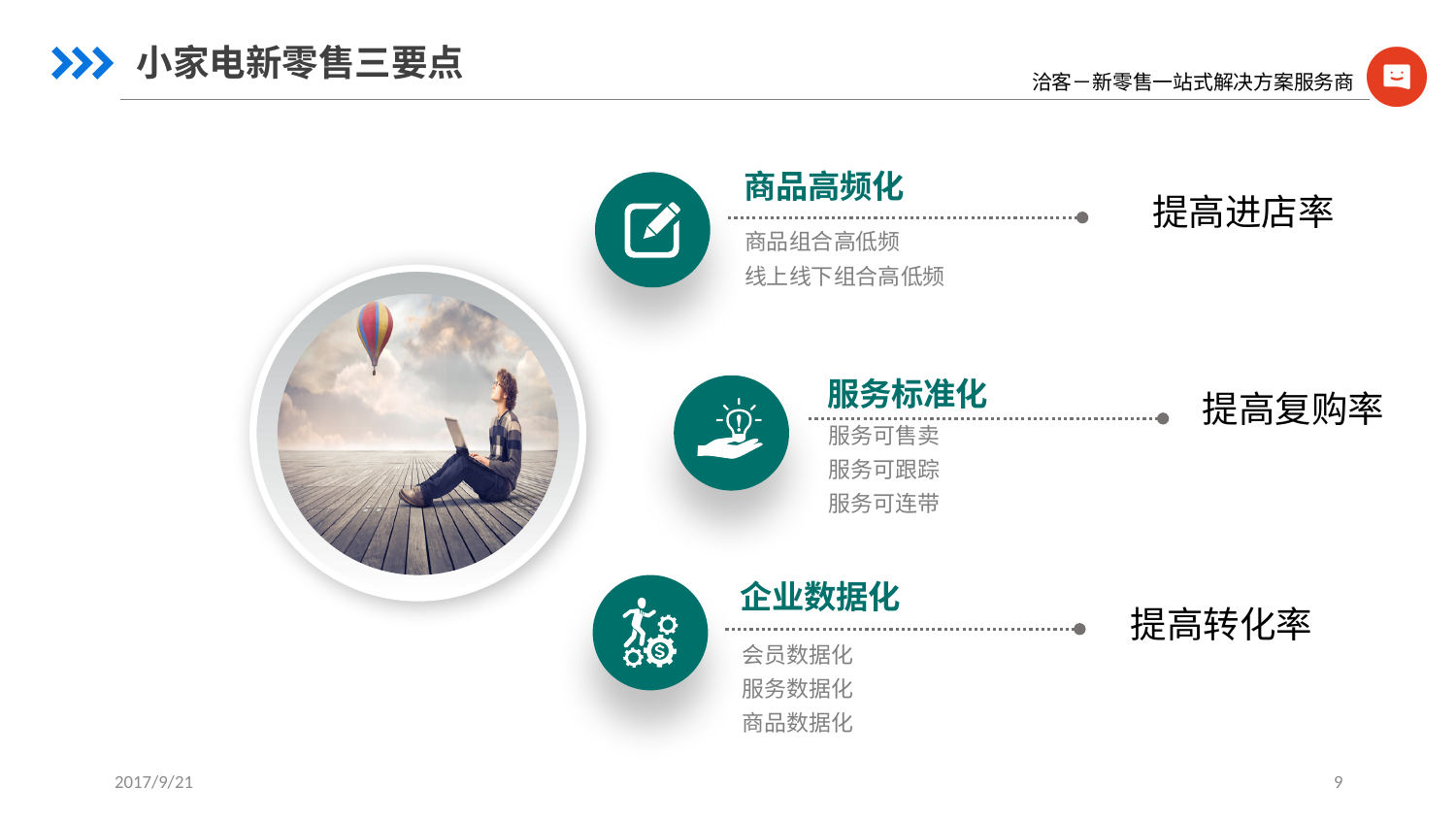

小家电新零售三要点

商品高频化
商品组合高低频
线上线下组合高低频

提高进店率

服务标准化
服务可售卖
服务可跟踪
服务可连带

提高复购率
企业数据化
会员数据化
服务数据化
商品数据化

提高转化率
2017/9/21
9